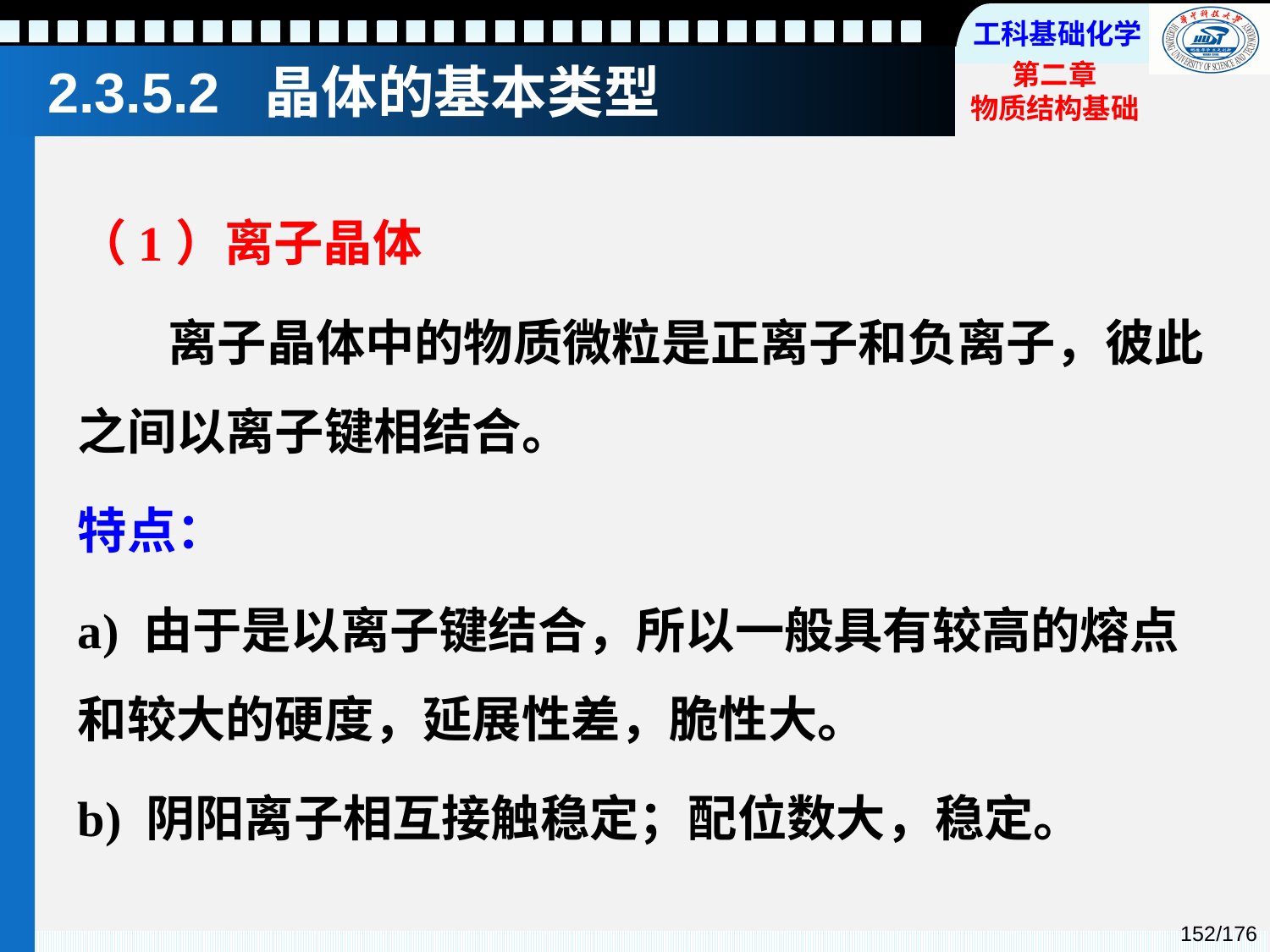

# 2.3.5.2  晶体的基本类型
（1）离子晶体
       离子晶体中的物质微粒是正离子和负离子，彼此之间以离子键相结合。
特点：
a) 由于是以离子键结合，所以一般具有较高的熔点和较大的硬度，延展性差，脆性大。
b) 阴阳离子相互接触稳定；配位数大，稳定。